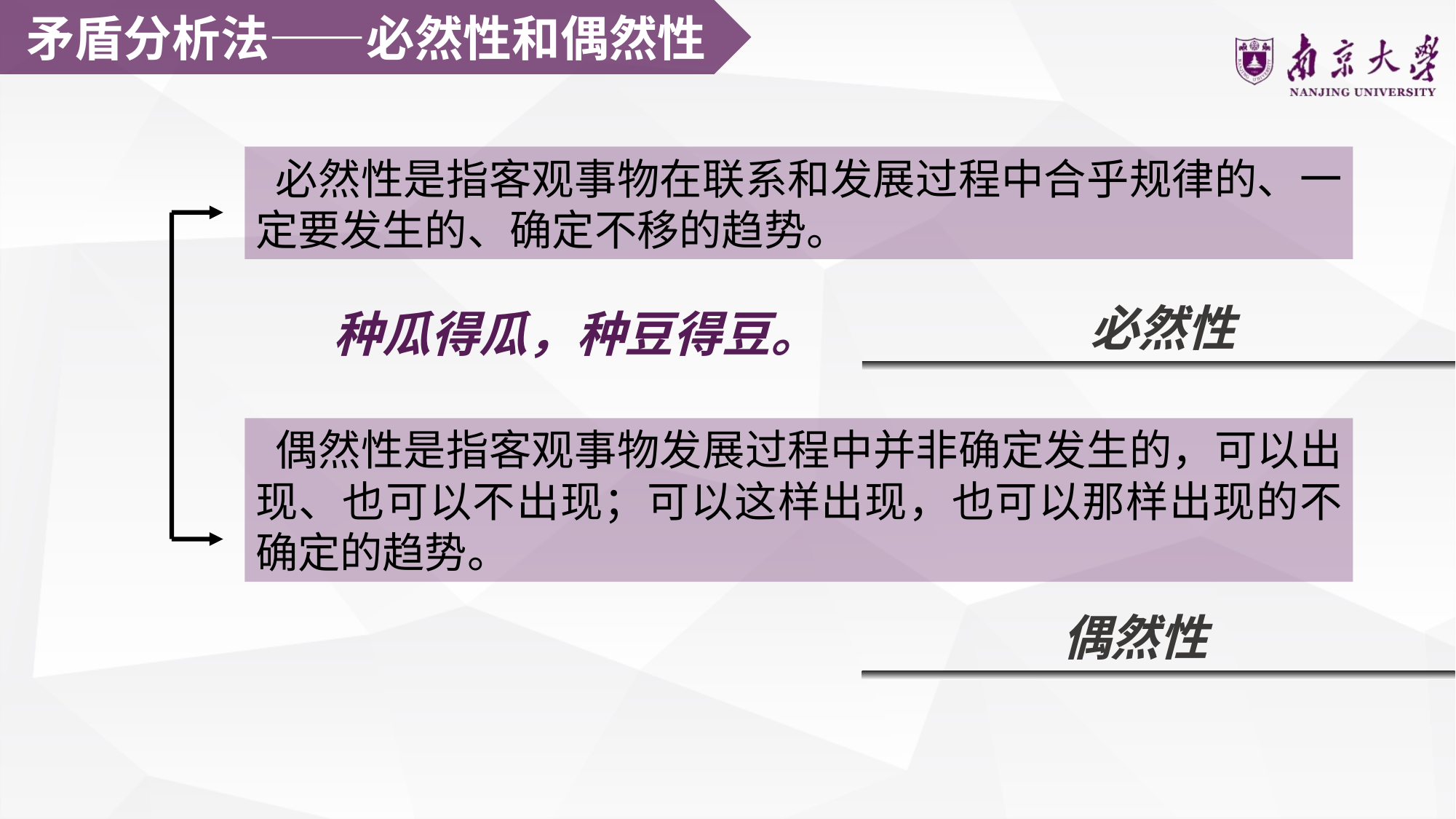

矛盾分析法——必然性和偶然性
 必然性是指客观事物在联系和发展过程中合乎规律的、一定要发生的、确定不移的趋势。

必然性
种瓜得瓜，种豆得豆。

 偶然性是指客观事物发展过程中并非确定发生的，可以出现、也可以不出现；可以这样出现，也可以那样出现的不确定的趋势。
偶然性